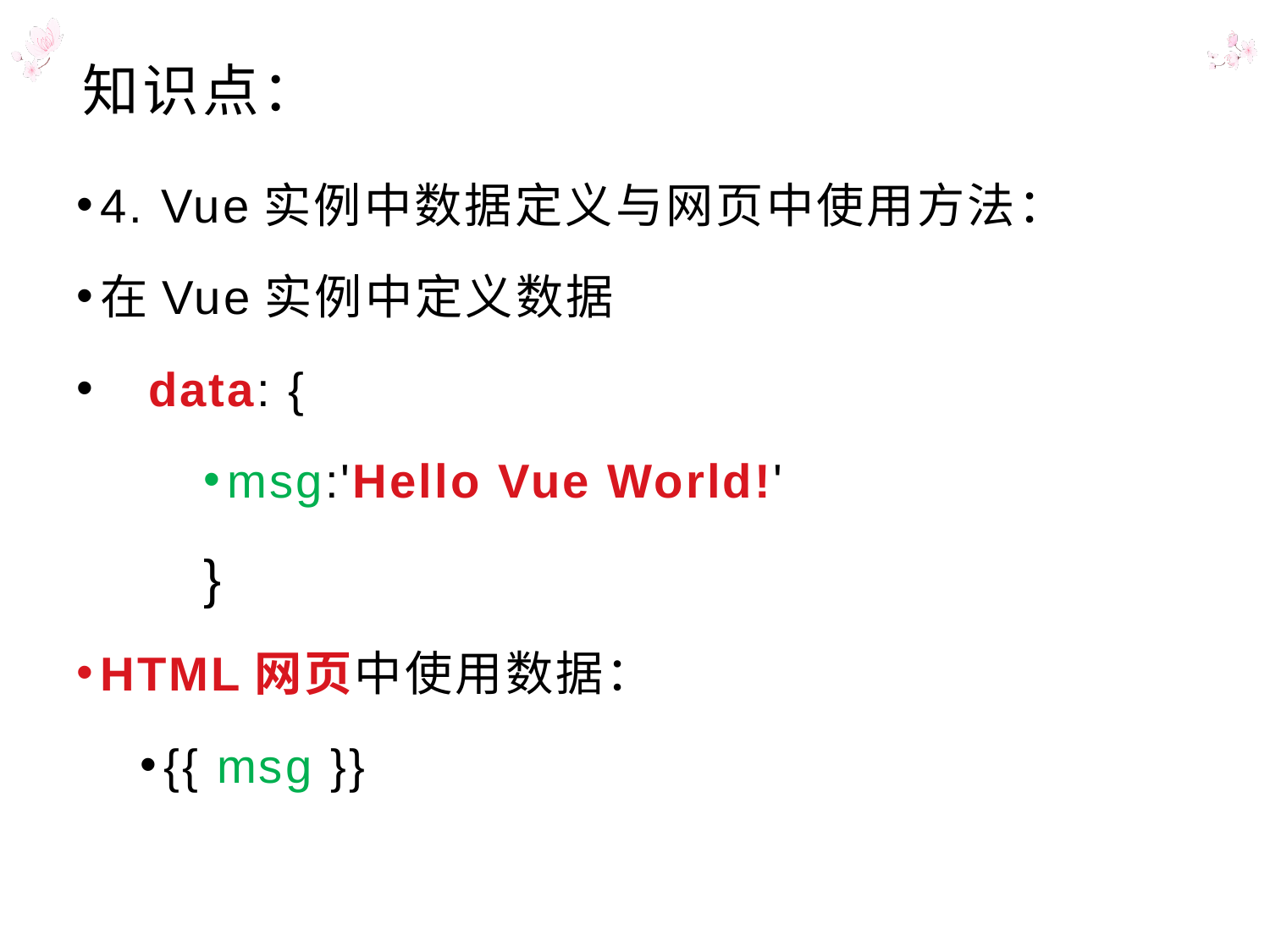

# 知识点：
4. Vue实例中数据定义与网页中使用方法：
在Vue实例中定义数据
   data: {
msg:'Hello Vue World!'
}
HTML网页中使用数据：
{{ msg }}